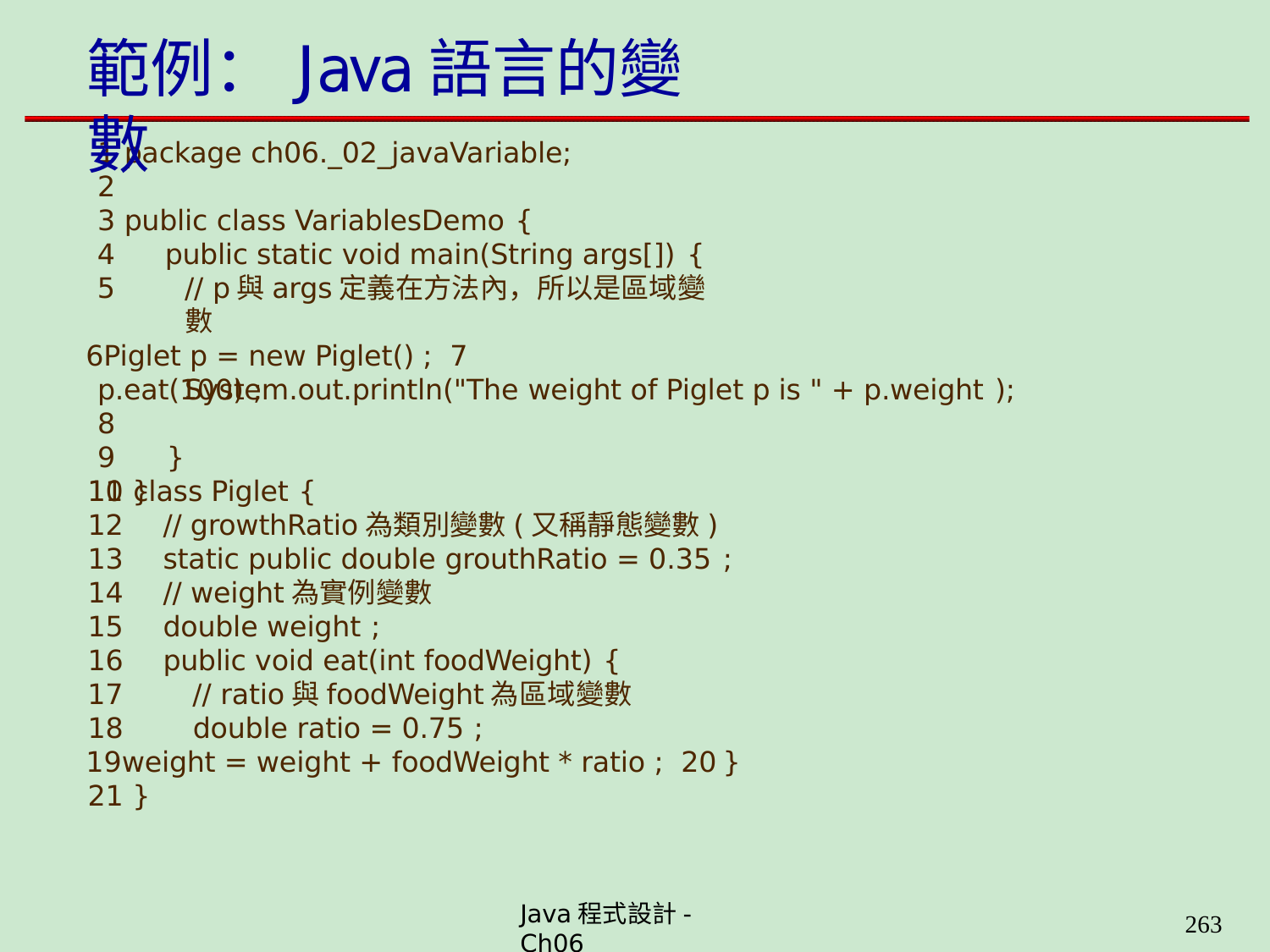

# 範例：Java語言的變數
1 package ch06._02_javaVariable;
2
3 public class VariablesDemo {
public static void main(String args[]) {
// p與args定義在方法內，所以是區域變數
Piglet p = new Piglet() ;  7	p.eat(100) ;
8
9	}
10 }
System.out.println("The weight of Piglet p is " + p.weight );
class Piglet {
// growthRatio為類別變數(又稱靜態變數)
static public double grouthRatio = 0.35 ;
// weight為實例變數
double weight ;
public void eat(int foodWeight) {
// ratio與foodWeight為區域變數
double ratio = 0.75 ;
weight = weight + foodWeight * ratio ;  20	}
21 }
Java程式設計-Ch06
263